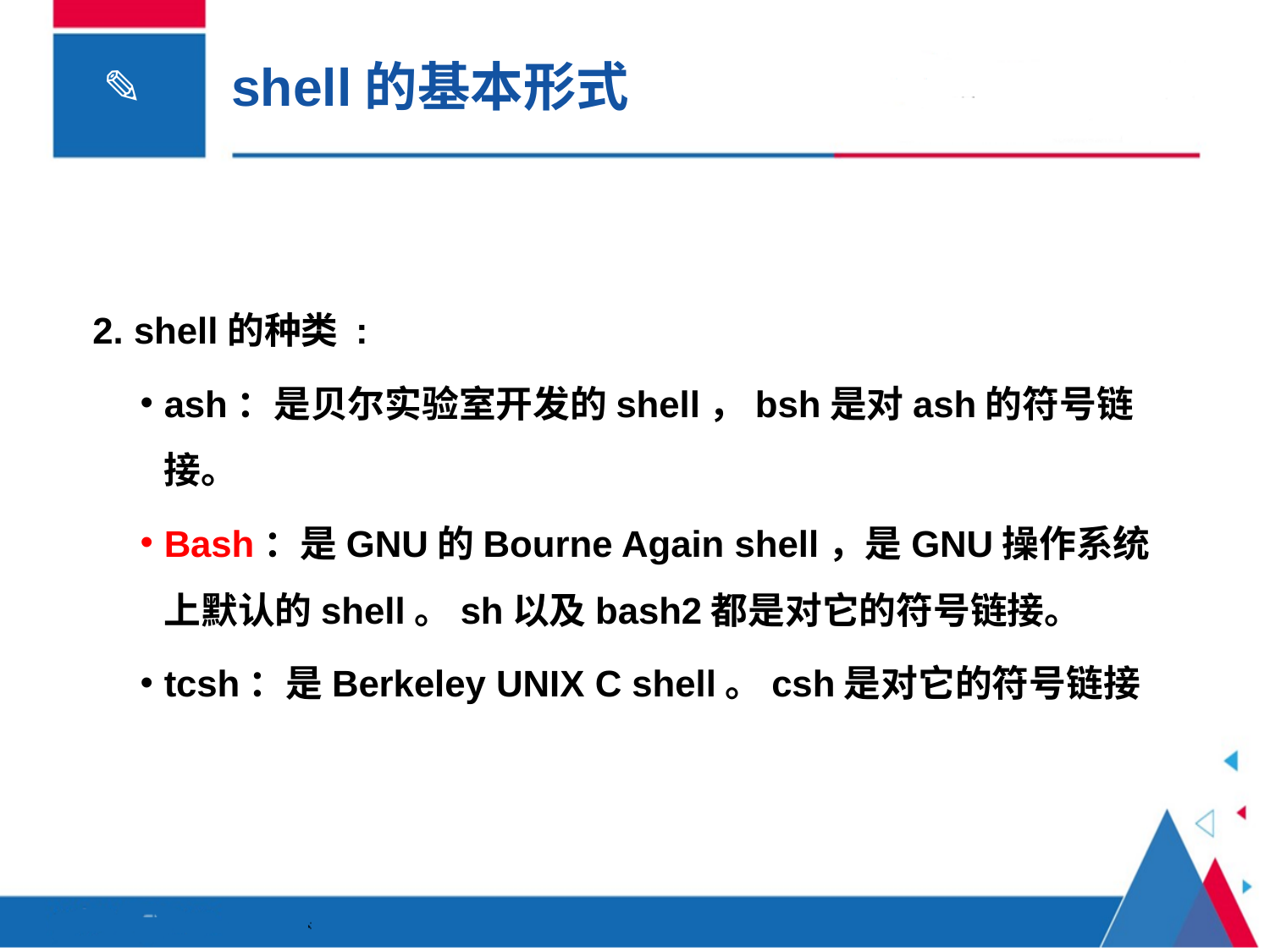

# shell的基本形式
2. shell的种类 :
ash：是贝尔实验室开发的shell，bsh是对ash的符号链接。
Bash：是GNU的Bourne Again shell，是GNU操作系统上默认的shell。sh以及bash2都是对它的符号链接。
tcsh：是Berkeley UNIX C shell。csh是对它的符号链接